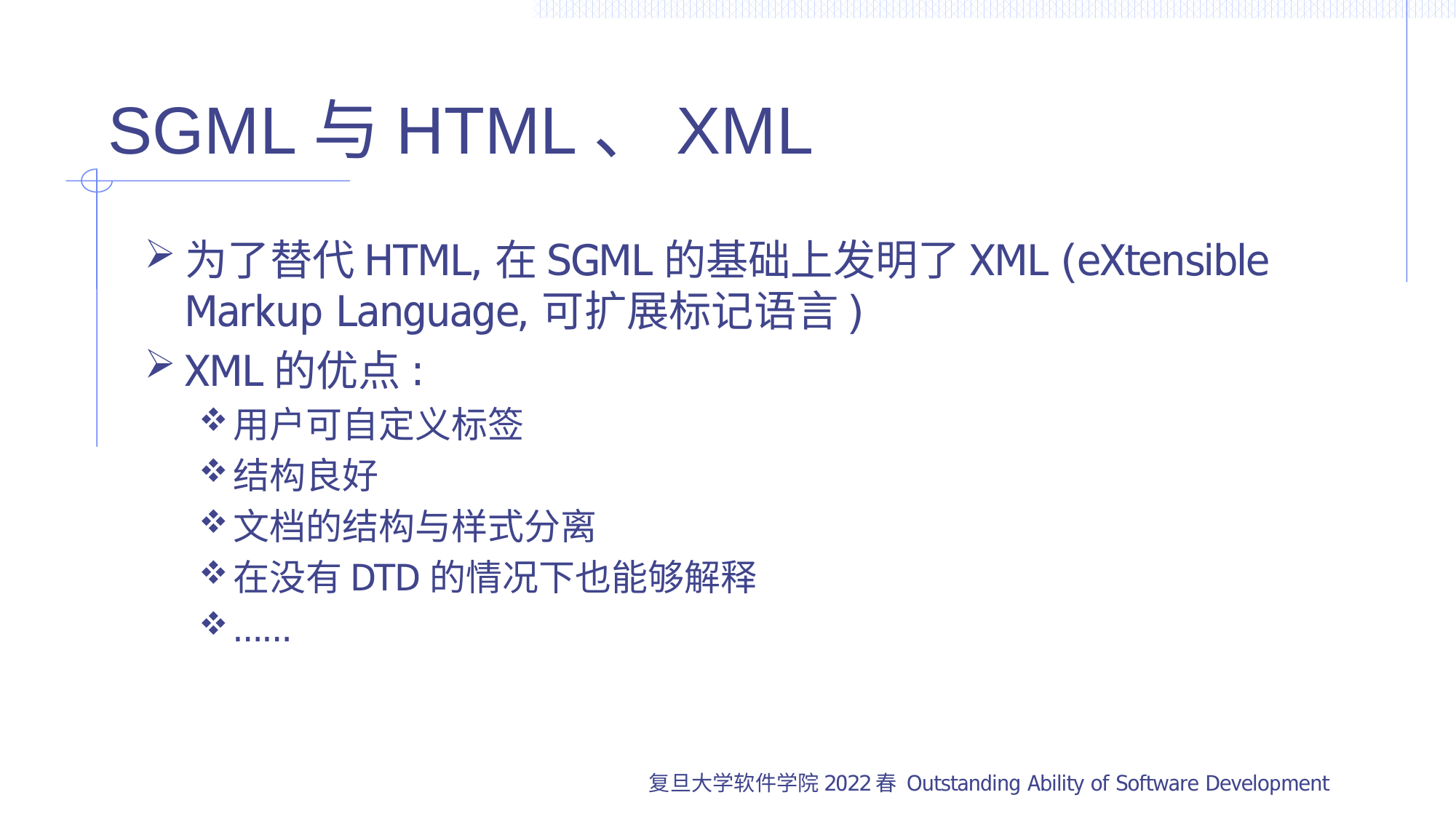

# SGML与HTML、XML
为了替代HTML,在SGML的基础上发明了XML (eXtensible Markup Language,可扩展标记语言)
XML的优点:
用户可自定义标签
结构良好
文档的结构与样式分离
在没有DTD的情况下也能够解释
……